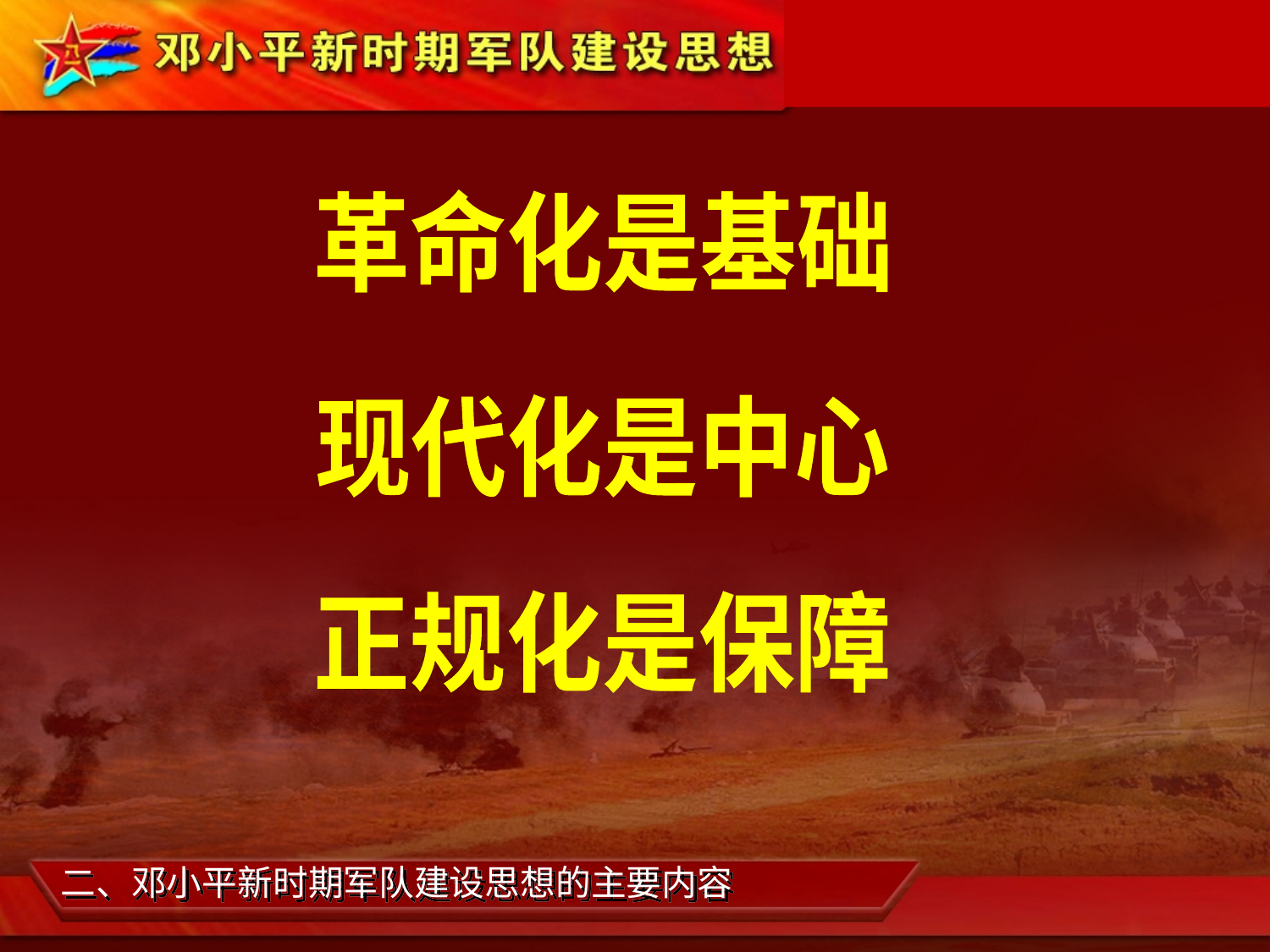

革命化是基础
现代化是中心
正规化是保障
二、邓小平新时期军队建设思想的主要内容